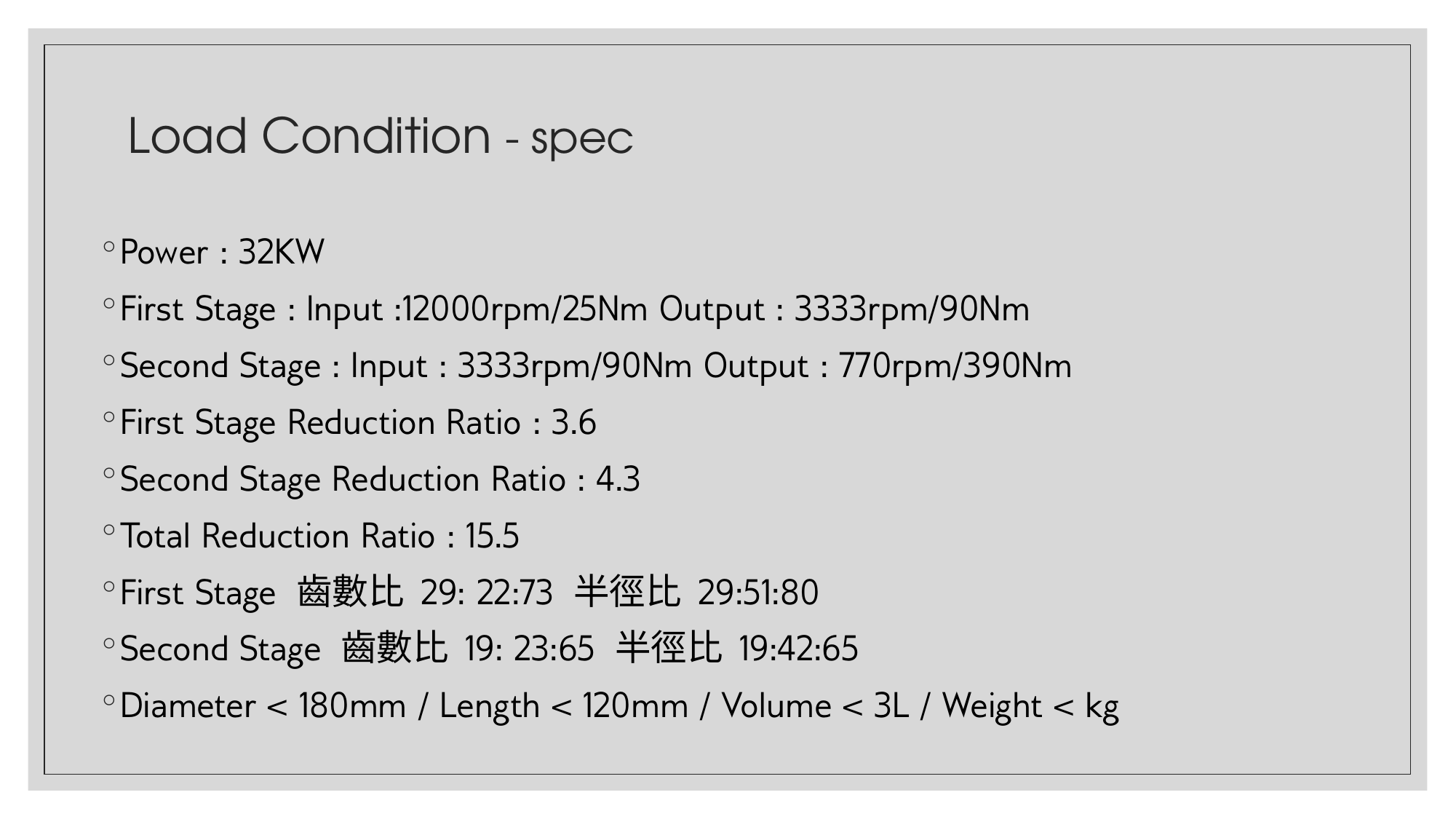

# Load Condition - spec
Power : 32KW
First Stage : Input :12000rpm/25Nm Output : 3333rpm/90Nm
Second Stage : Input : 3333rpm/90Nm Output : 770rpm/390Nm
First Stage Reduction Ratio : 3.6
Second Stage Reduction Ratio : 4.3
Total Reduction Ratio : 15.5
First Stage 齒數比 29: 22:73 半徑比 29:51:80
Second Stage 齒數比 19: 23:65 半徑比 19:42:65
Diameter < 180mm / Length < 120mm / Volume < 3L / Weight < kg